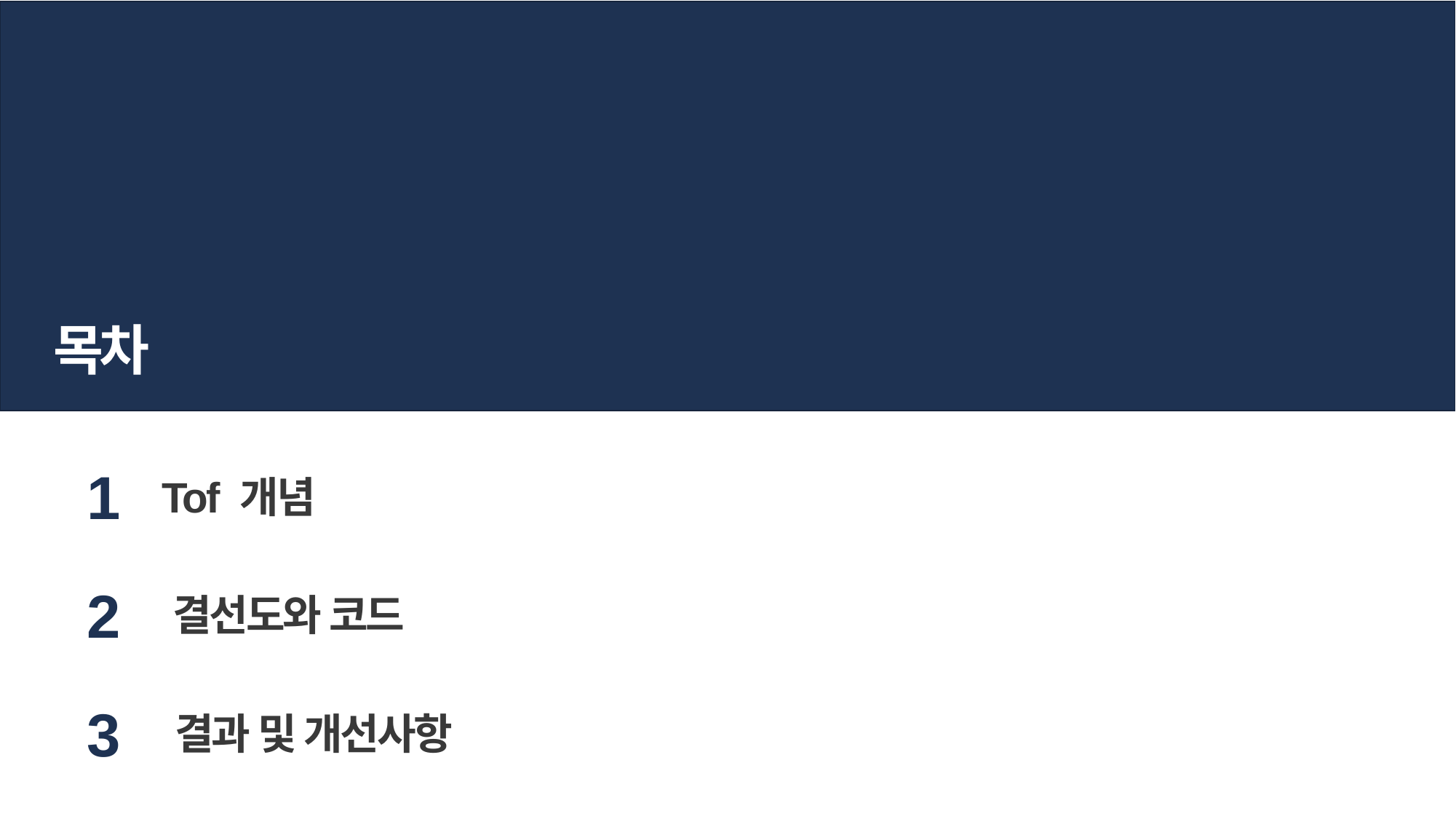

목차
1
Tof 개념
2
결선도와 코드
3
결과 및 개선사항